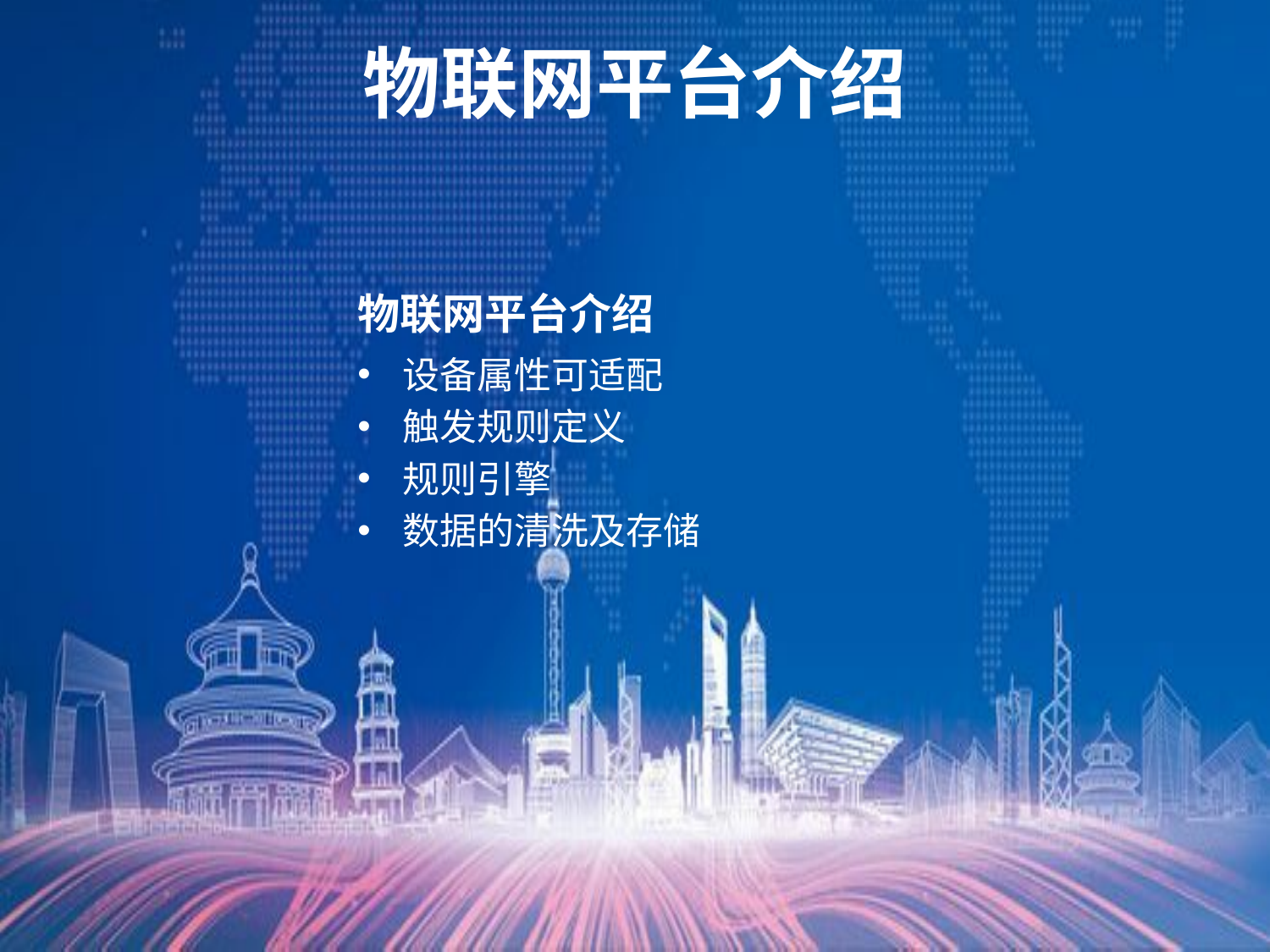

# 物联网平台介绍
物联网平台介绍
设备属性可适配
触发规则定义
规则引擎
数据的清洗及存储